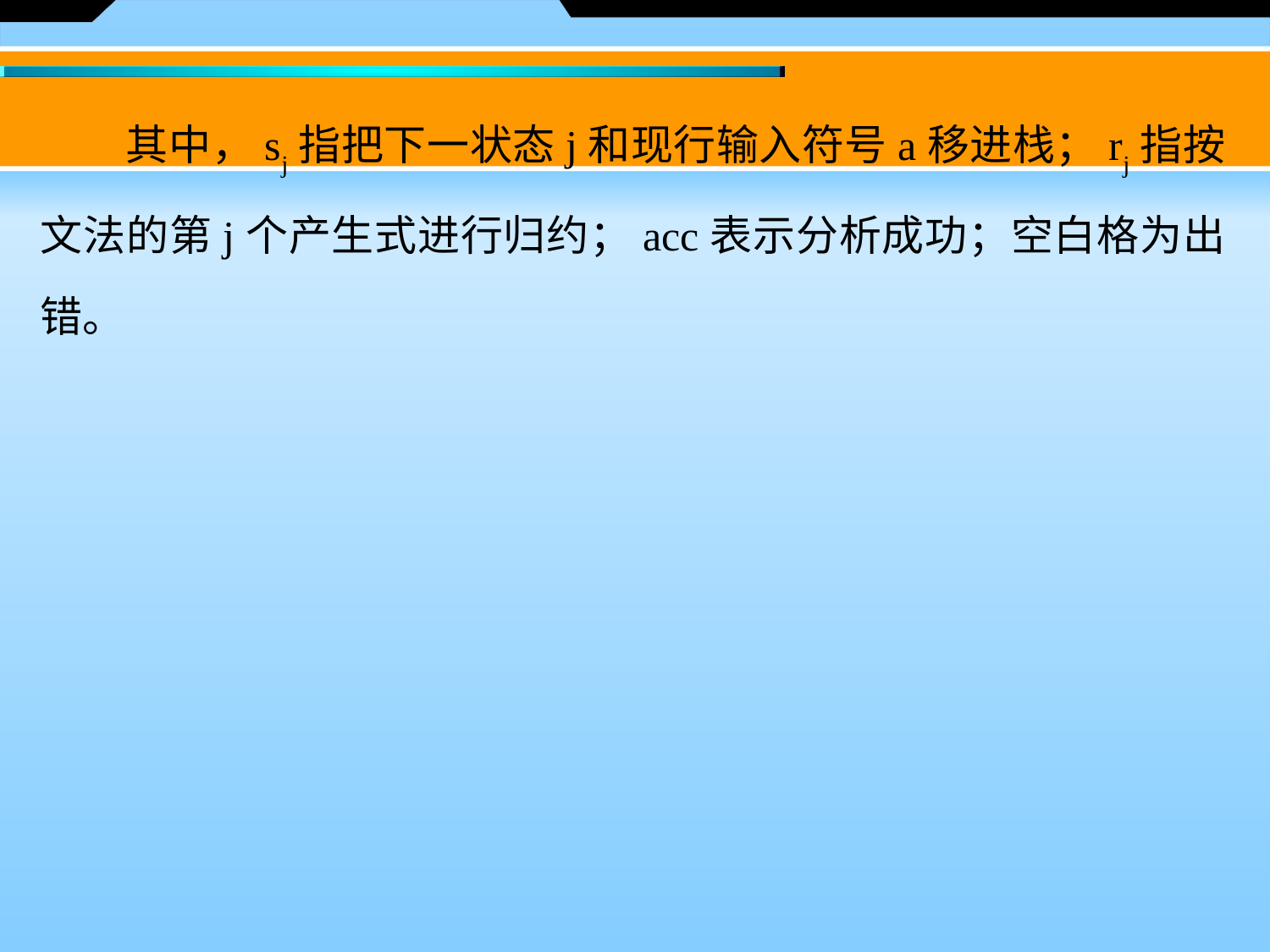

其中，sj指把下一状态j和现行输入符号a移进栈；rj指按文法的第j个产生式进行归约；acc表示分析成功；空白格为出错。